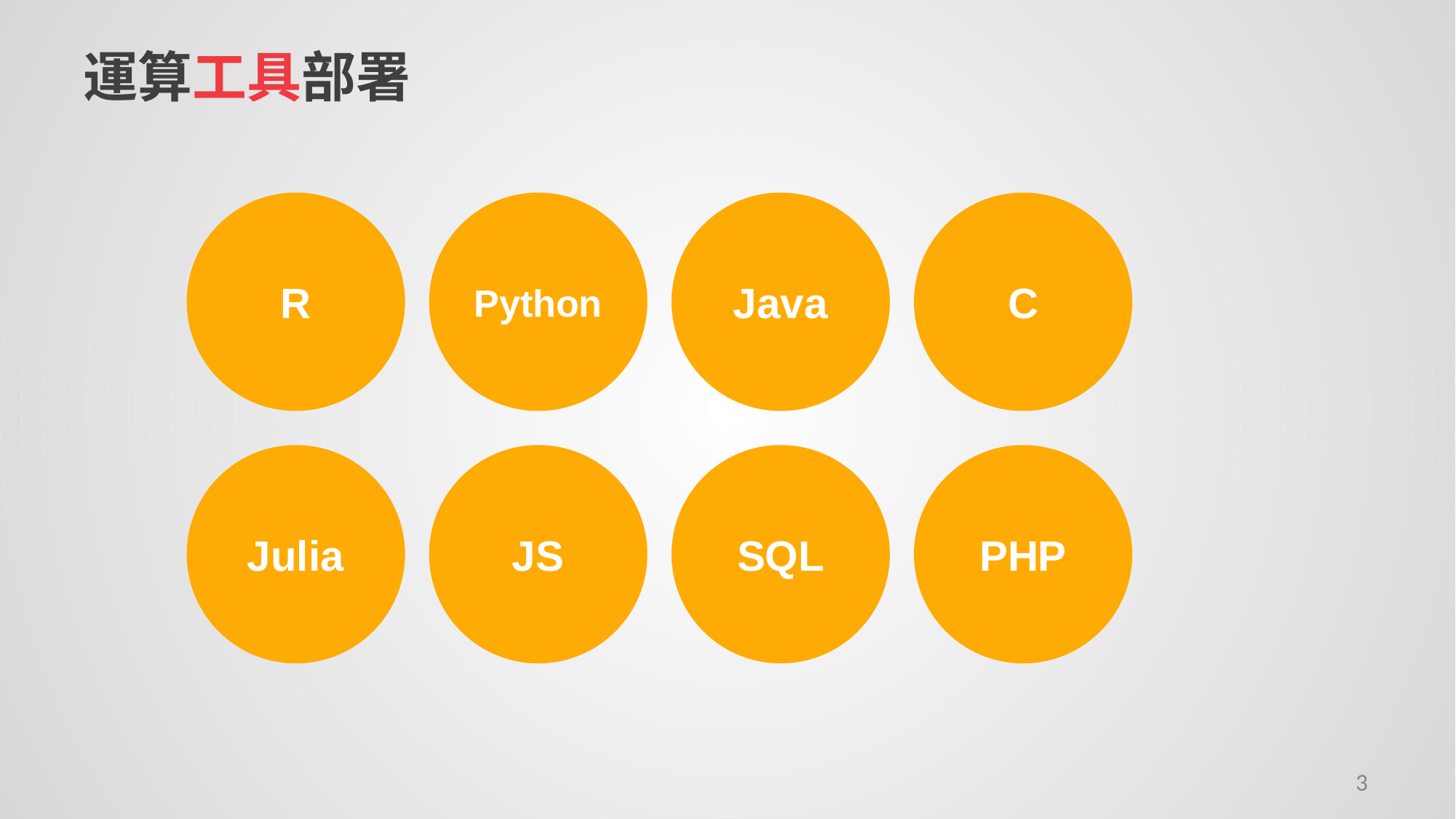

# 運算工具部署
R
Python
Java
C
Julia
JS
SQL
PHP
3